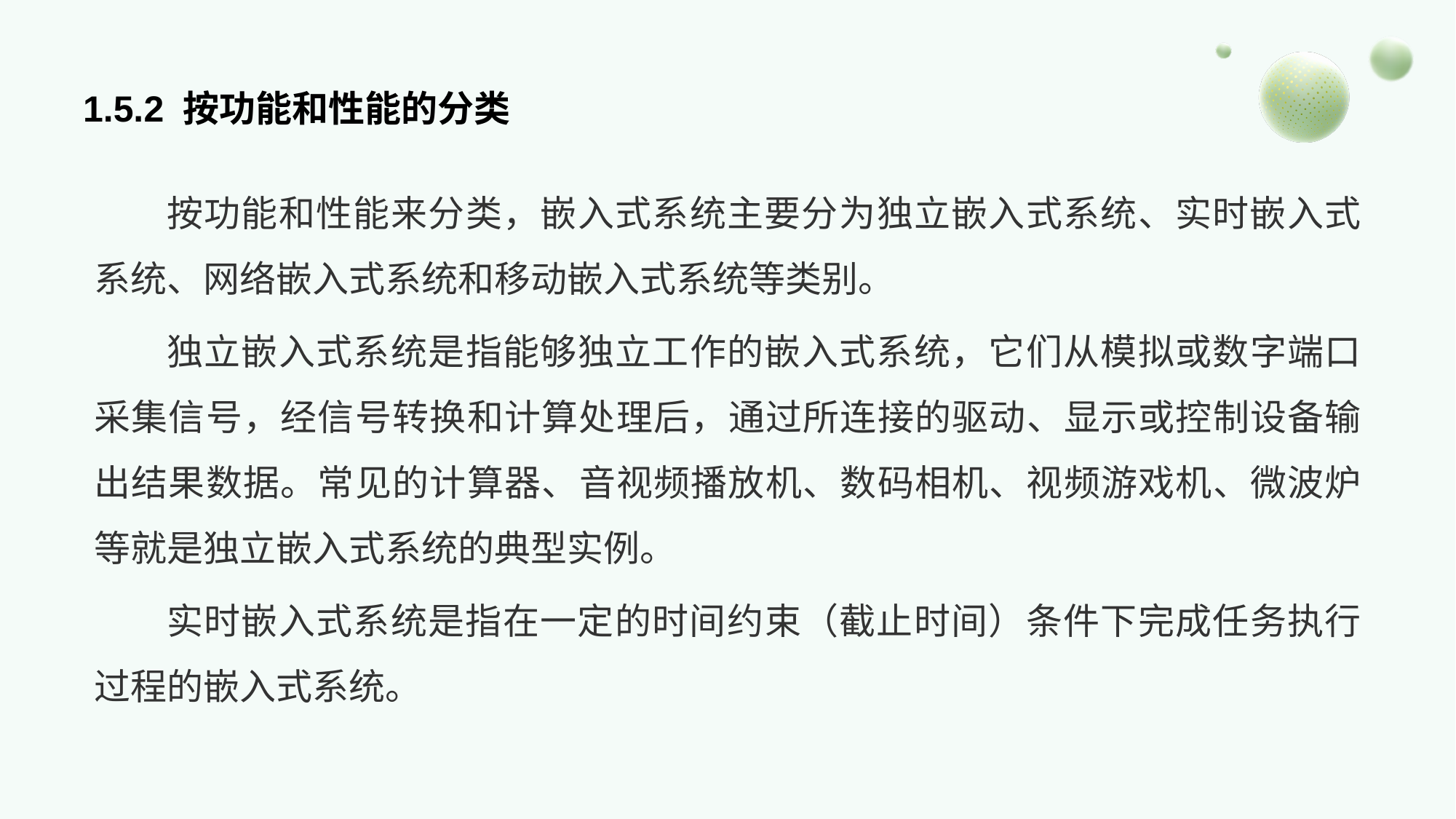

# 1.5.2 按功能和性能的分类
按功能和性能来分类，嵌入式系统主要分为独立嵌入式系统、实时嵌入式系统、网络嵌入式系统和移动嵌入式系统等类别。
独立嵌入式系统是指能够独立工作的嵌入式系统，它们从模拟或数字端口采集信号，经信号转换和计算处理后，通过所连接的驱动、显示或控制设备输出结果数据。常见的计算器、音视频播放机、数码相机、视频游戏机、微波炉等就是独立嵌入式系统的典型实例。
实时嵌入式系统是指在一定的时间约束（截止时间）条件下完成任务执行过程的嵌入式系统。